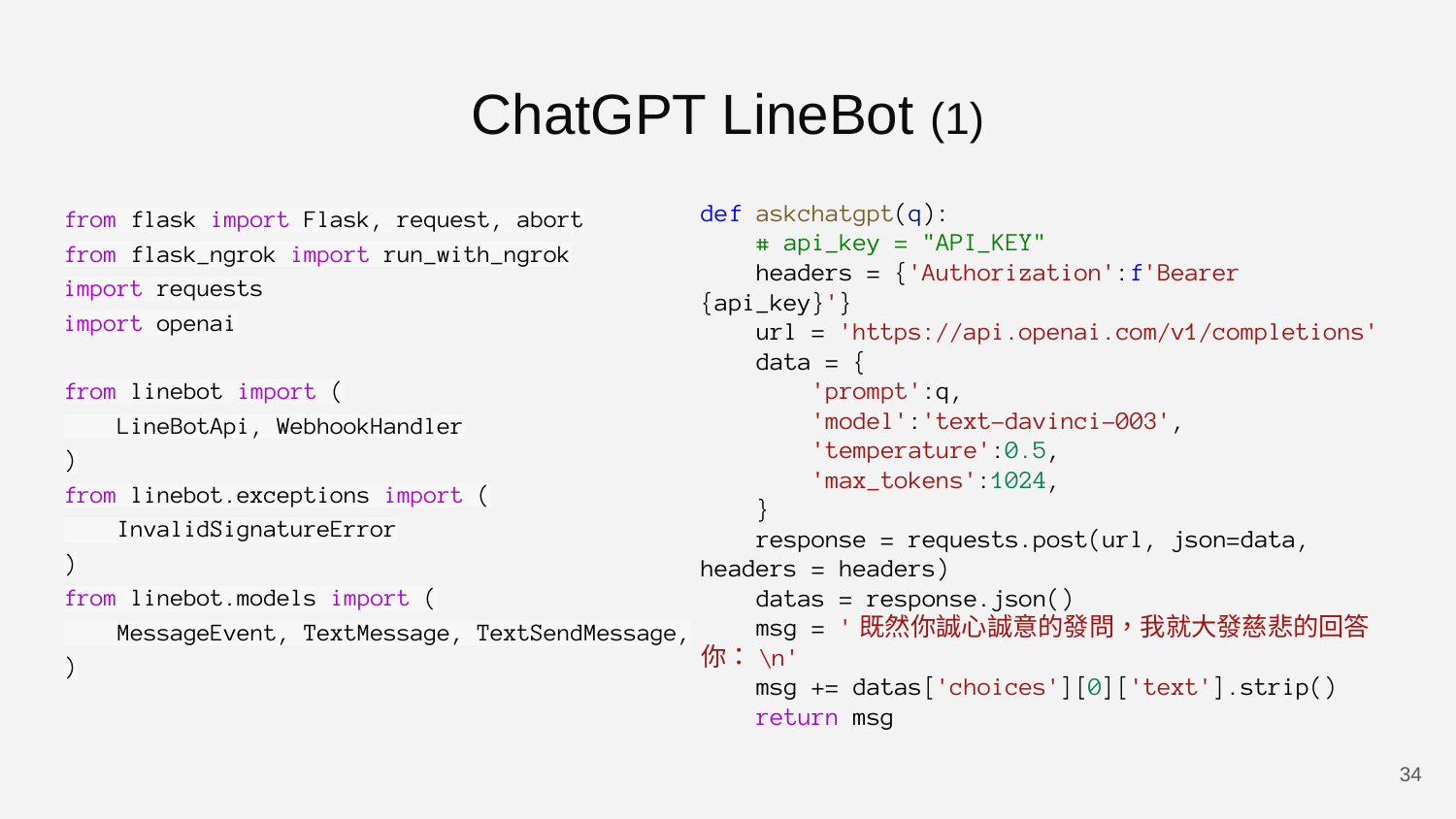

# ChatGPT LineBot (1)
from flask import Flask, request, abort
from flask_ngrok import run_with_ngrok
import requests
import openai

from linebot import (
    LineBotApi, WebhookHandler
)
from linebot.exceptions import (
    InvalidSignatureError
)
from linebot.models import (
    MessageEvent, TextMessage, TextSendMessage,
)
def askchatgpt(q):
    # api_key = "API_KEY"
    headers = {'Authorization':f'Bearer {api_key}'}
    url = 'https://api.openai.com/v1/completions'
    data = {
        'prompt':q,
        'model':'text-davinci-003',
        'temperature':0.5,
        'max_tokens':1024,
    }
    response = requests.post(url, json=data, headers = headers)
    datas = response.json()
    msg = '既然你誠心誠意的發問，我就大發慈悲的回答你：\n'
    msg += datas['choices'][0]['text'].strip()
    return msg

34